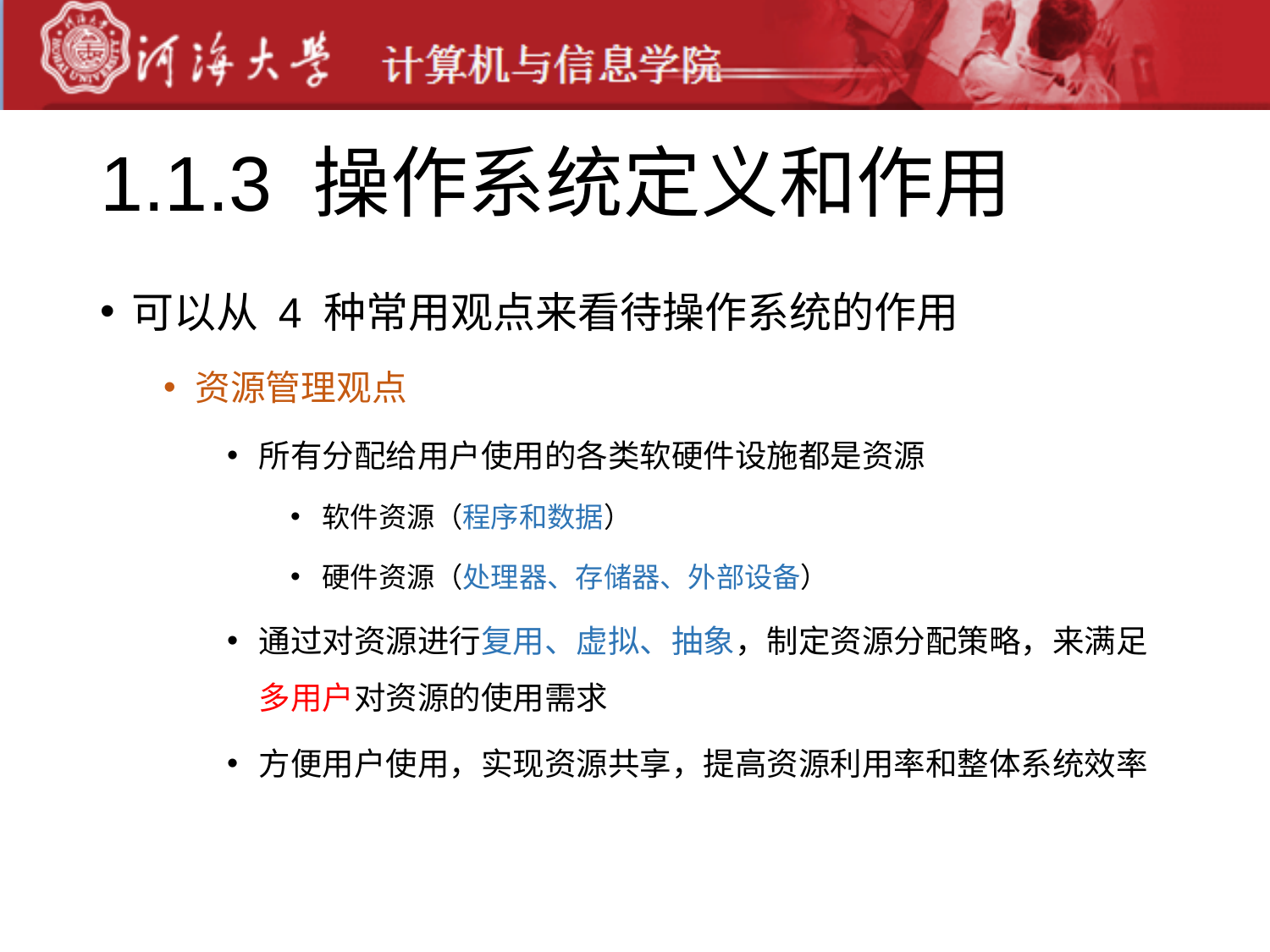

# 1.1.3 操作系统定义和作用
可以从 4 种常用观点来看待操作系统的作用
资源管理观点
所有分配给用户使用的各类软硬件设施都是资源
软件资源（程序和数据）
硬件资源（处理器、存储器、外部设备）
通过对资源进行复用、虚拟、抽象，制定资源分配策略，来满足多用户对资源的使用需求
方便用户使用，实现资源共享，提高资源利用率和整体系统效率